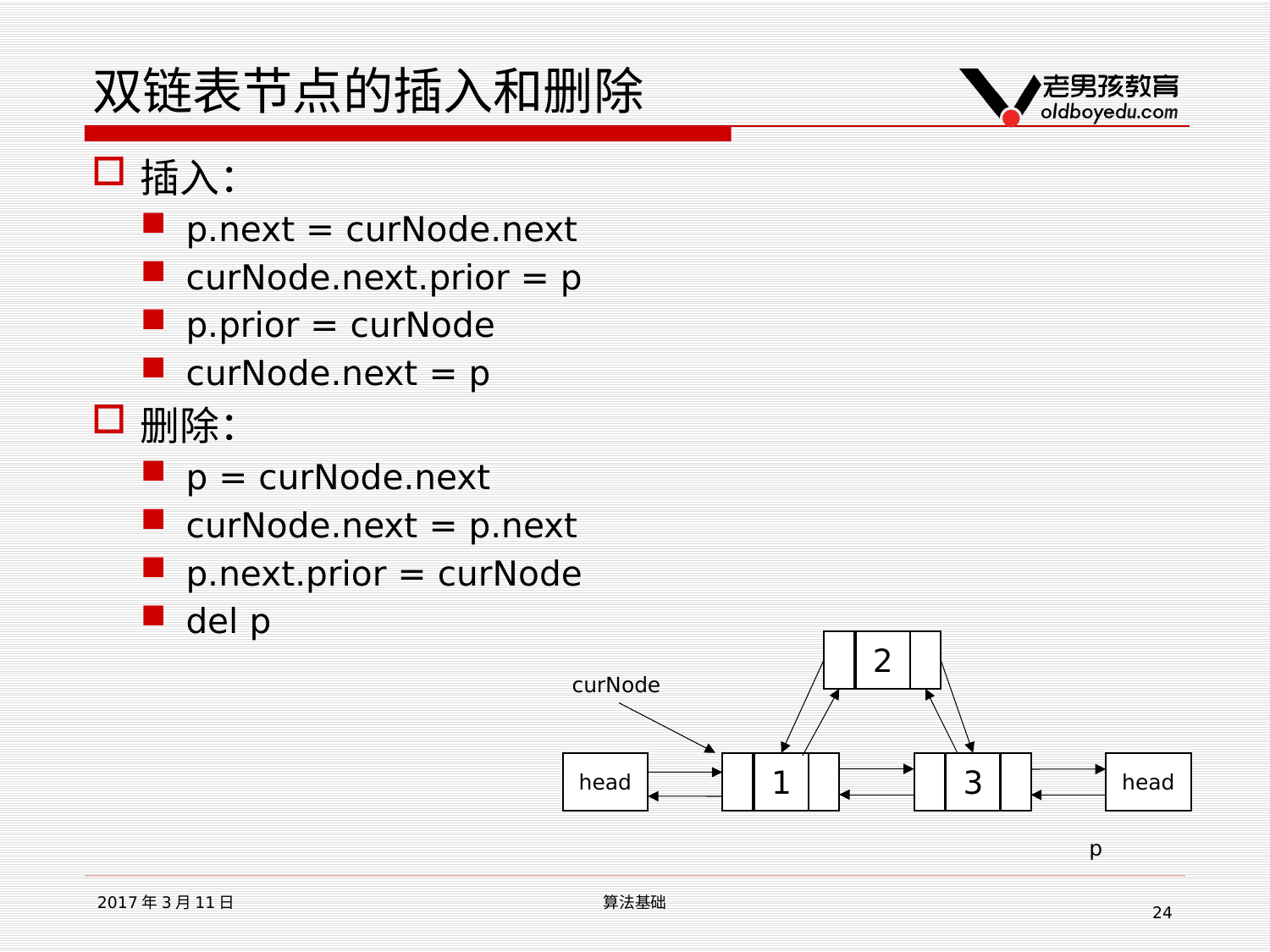

# 双链表节点的插入和删除
插入：
p.next = curNode.next
curNode.next.prior = p
p.prior = curNode
curNode.next = p
删除：
p = curNode.next
curNode.next = p.next
p.next.prior = curNode
del p

2

curNode
head

3

head

1

p
2017年3月11日
算法基础
24